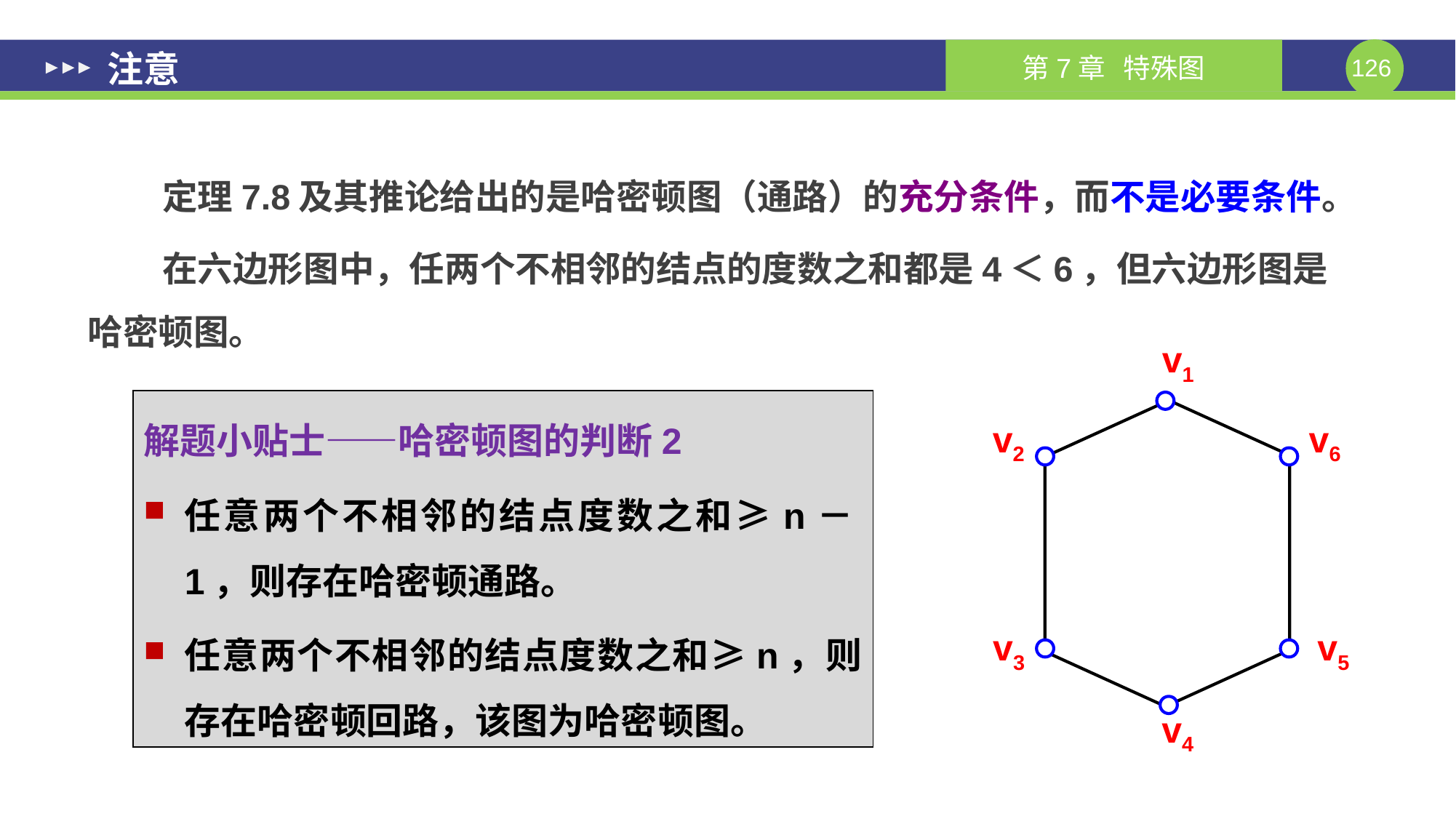

# 注意
定理7.8及其推论给出的是哈密顿图（通路）的充分条件，而不是必要条件。
在六边形图中，任两个不相邻的结点的度数之和都是4＜6，但六边形图是哈密顿图。

v1

v2
v6

v3
v5

v4
解题小贴士——哈密顿图的判断2
任意两个不相邻的结点度数之和≥n－1，则存在哈密顿通路。
任意两个不相邻的结点度数之和≥n，则存在哈密顿回路，该图为哈密顿图。